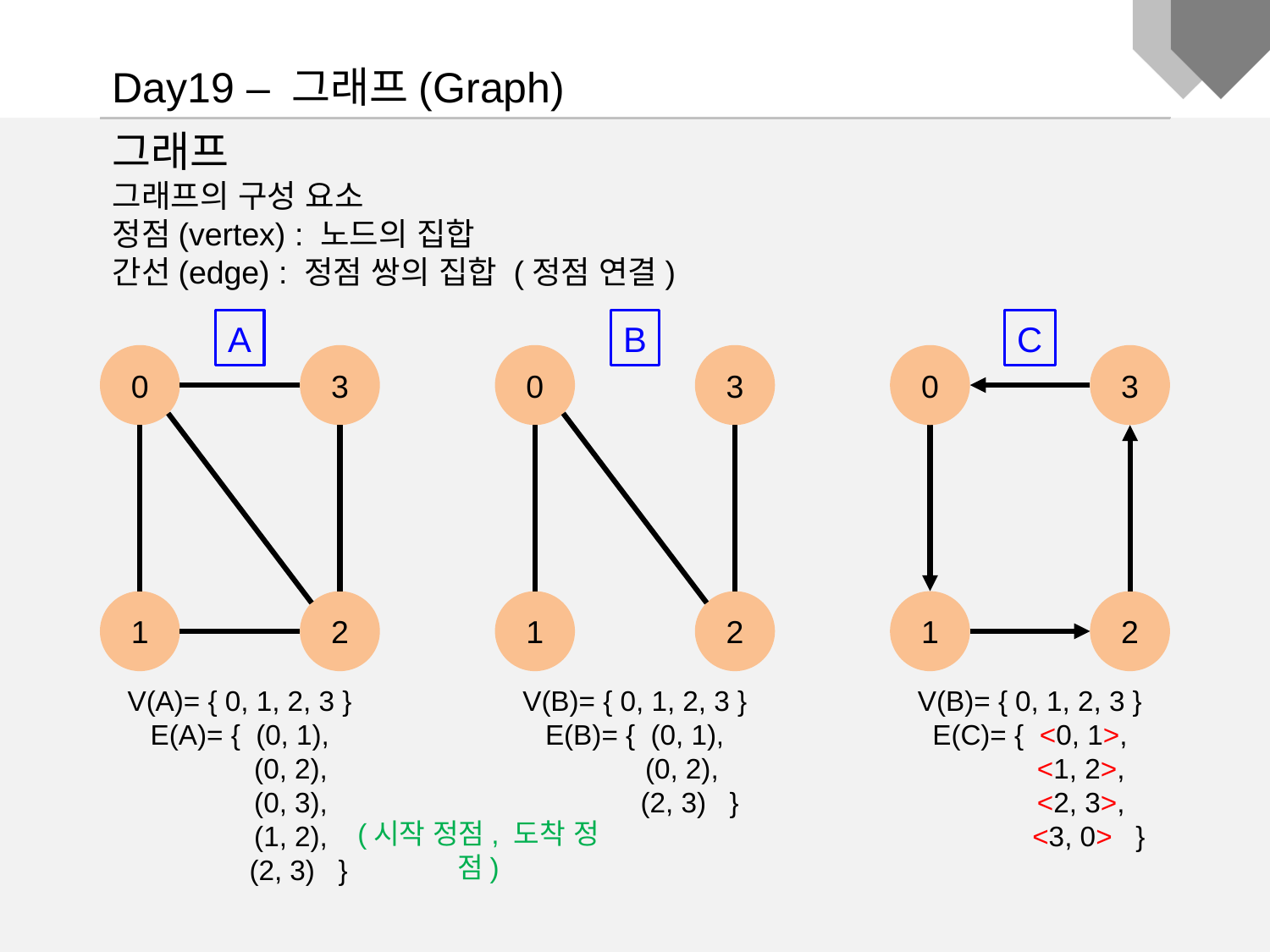

Day19 – 그래프(Graph)
그래프
그래프의 구성 요소
정점(vertex) : 노드의 집합
간선(edge) : 정점 쌍의 집합 (정점 연결)

A
B
C
0
3
0
3
0
3
1
2
1
2
1
2
V(A)= { 0, 1, 2, 3 }
E(A)= {  (0, 1),
             (0, 2),
             (0, 3),
             (1, 2),
                (2, 3)   }
V(B)= { 0, 1, 2, 3 }
E(B)= {  (0, 1),
            (0, 2),
               (2, 3)   }
V(B)= { 0, 1, 2, 3 }
E(C)= {  <0, 1>,
             <1, 2>,
             <2, 3>,
                <3, 0>   }
(시작 정점, 도착 정점)